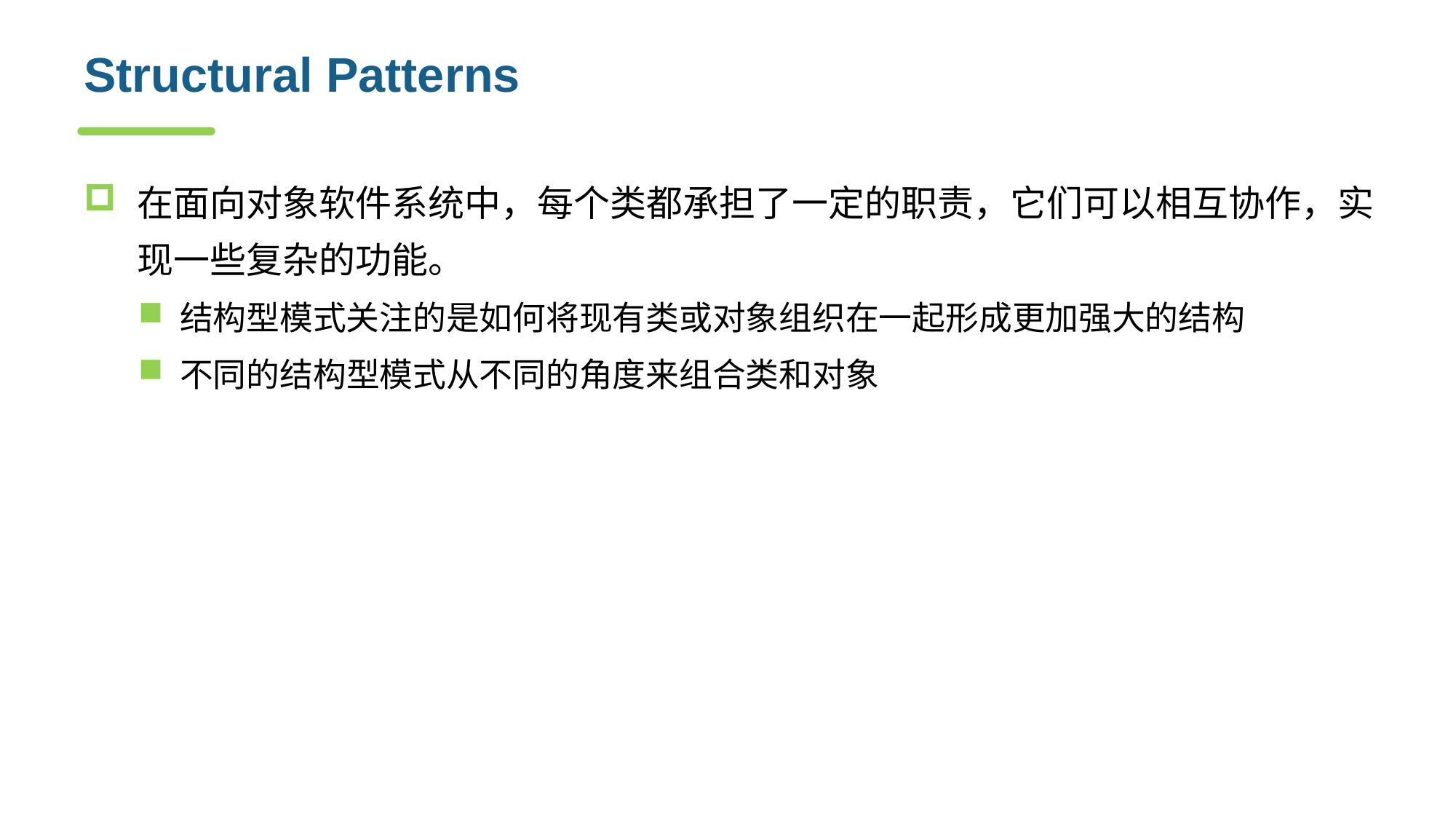

# Structural Patterns
在面向对象软件系统中，每个类都承担了一定的职责，它们可以相互协作，实现一些复杂的功能。
结构型模式关注的是如何将现有类或对象组织在一起形成更加强大的结构
不同的结构型模式从不同的角度来组合类和对象
79